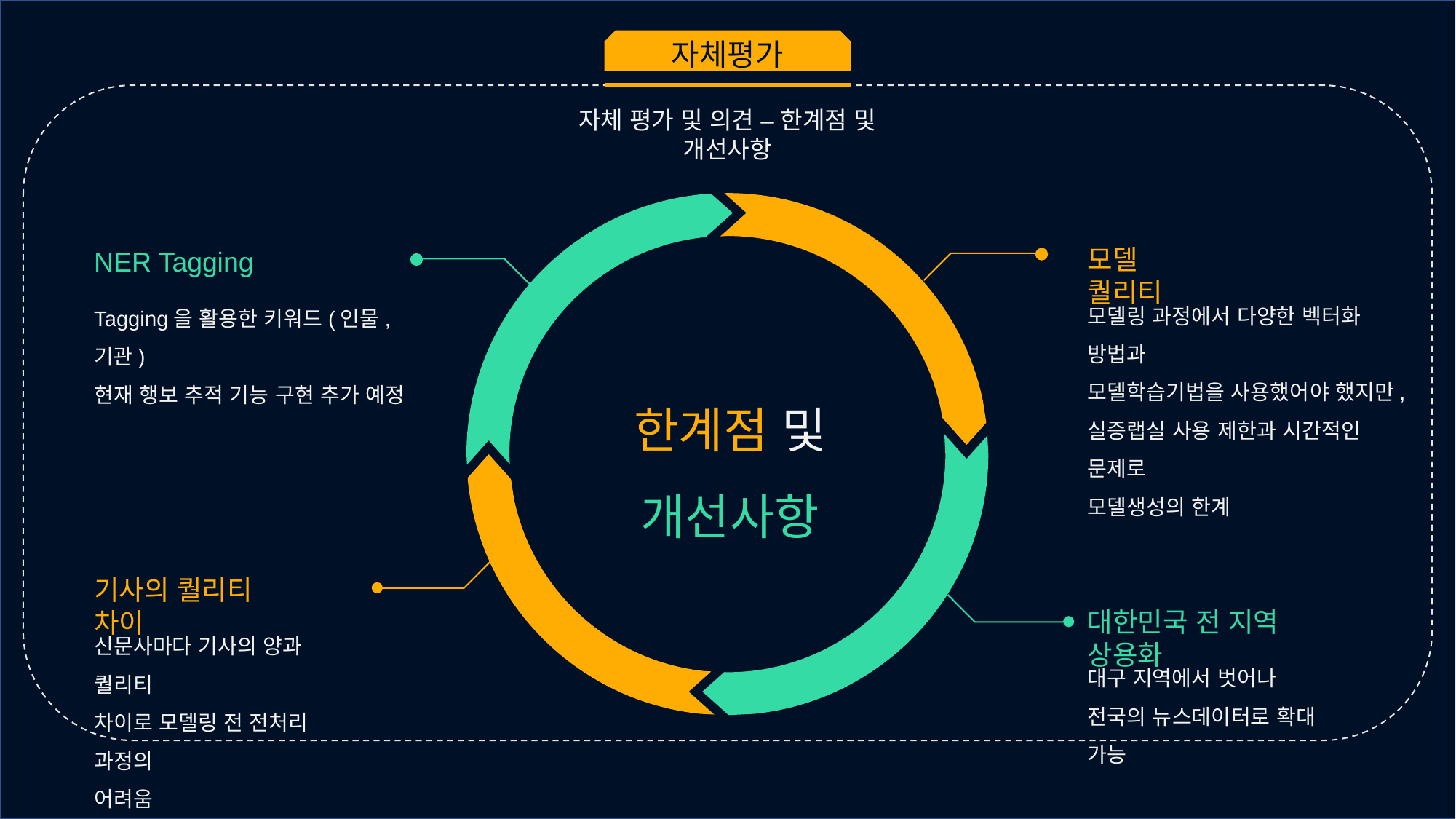

자체평가

자체 평가 및 의견 – 한계점 및 개선사항

모델 퀄리티
NER Tagging

모델링 과정에서 다양한 벡터화 방법과
모델학습기법을 사용했어야 했지만,
실증랩실 사용 제한과 시간적인 문제로
모델생성의 한계
Tagging을 활용한 키워드(인물, 기관)
현재 행보 추적 기능 구현 추가 예정
한계점 및
개선사항

기사의 퀄리티 차이

대한민국 전 지역 상용화
신문사마다 기사의 양과 퀄리티
차이로 모델링 전 전처리 과정의
어려움

대구 지역에서 벗어나
전국의 뉴스데이터로 확대 가능